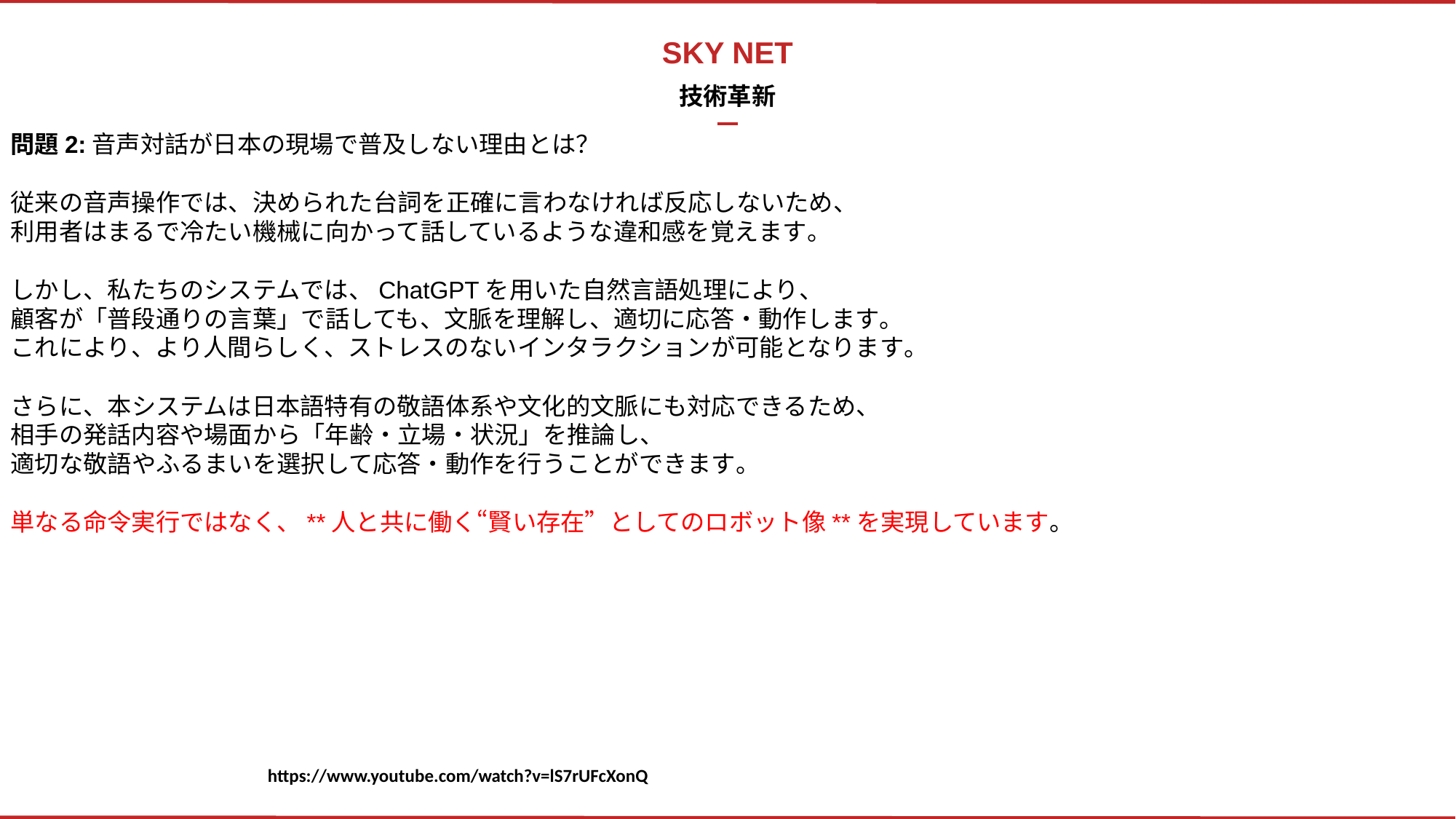

SKY NET
技術革新

問題2:音声対話が日本の現場で普及しない理由とは？

従来の音声操作では、決められた台詞を正確に言わなければ反応しないため、
利用者はまるで冷たい機械に向かって話しているような違和感を覚えます。

しかし、私たちのシステムでは、ChatGPTを用いた自然言語処理により、
顧客が「普段通りの言葉」で話しても、文脈を理解し、適切に応答・動作します。
これにより、より人間らしく、ストレスのないインタラクションが可能となります。

さらに、本システムは日本語特有の敬語体系や文化的文脈にも対応できるため、
相手の発話内容や場面から「年齢・立場・状況」を推論し、
適切な敬語やふるまいを選択して応答・動作を行うことができます。

単なる命令実行ではなく、**人と共に働く“賢い存在”としてのロボット像**を実現しています。

ArUco handles lightweight positioning and detection of simple objects, while YOLO can identify more complex and dynamic targets. By assigning tasks to the appropriate algoithms, the system can achieve efficient real-time processing with limited resources. Combining these two technologies leverages their strengths and compensates for their weaknesses when used individually.
https://www.youtube.com/watch?v=lS7rUFcXonQ